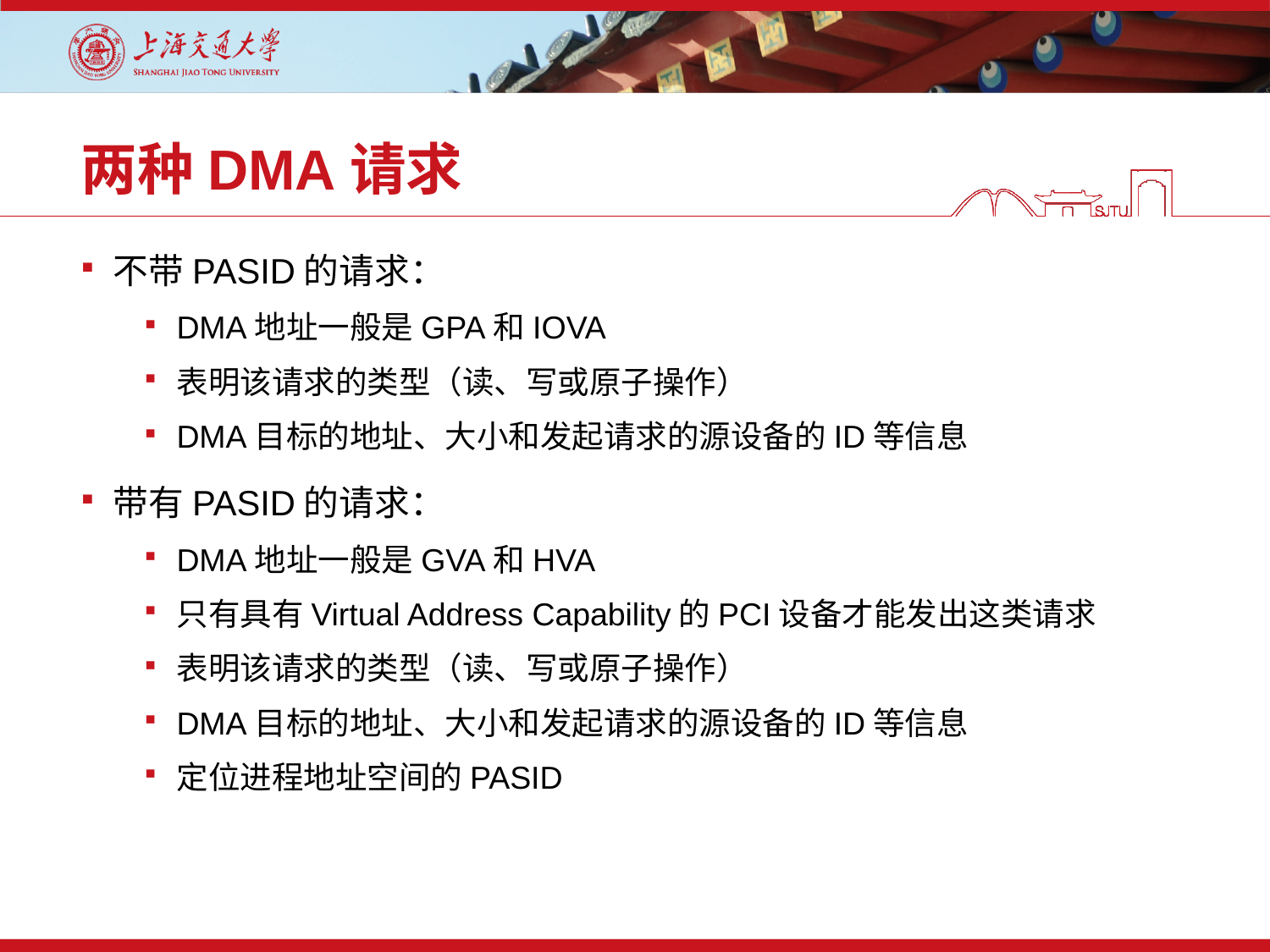

# 两种DMA请求
不带PASID的请求：
DMA地址一般是GPA和IOVA
表明该请求的类型（读、写或原子操作）
DMA目标的地址、大小和发起请求的源设备的ID等信息
带有PASID的请求：
DMA地址一般是GVA和HVA
只有具有Virtual Address Capability的PCI设备才能发出这类请求
表明该请求的类型（读、写或原子操作）
DMA目标的地址、大小和发起请求的源设备的ID等信息
定位进程地址空间的PASID